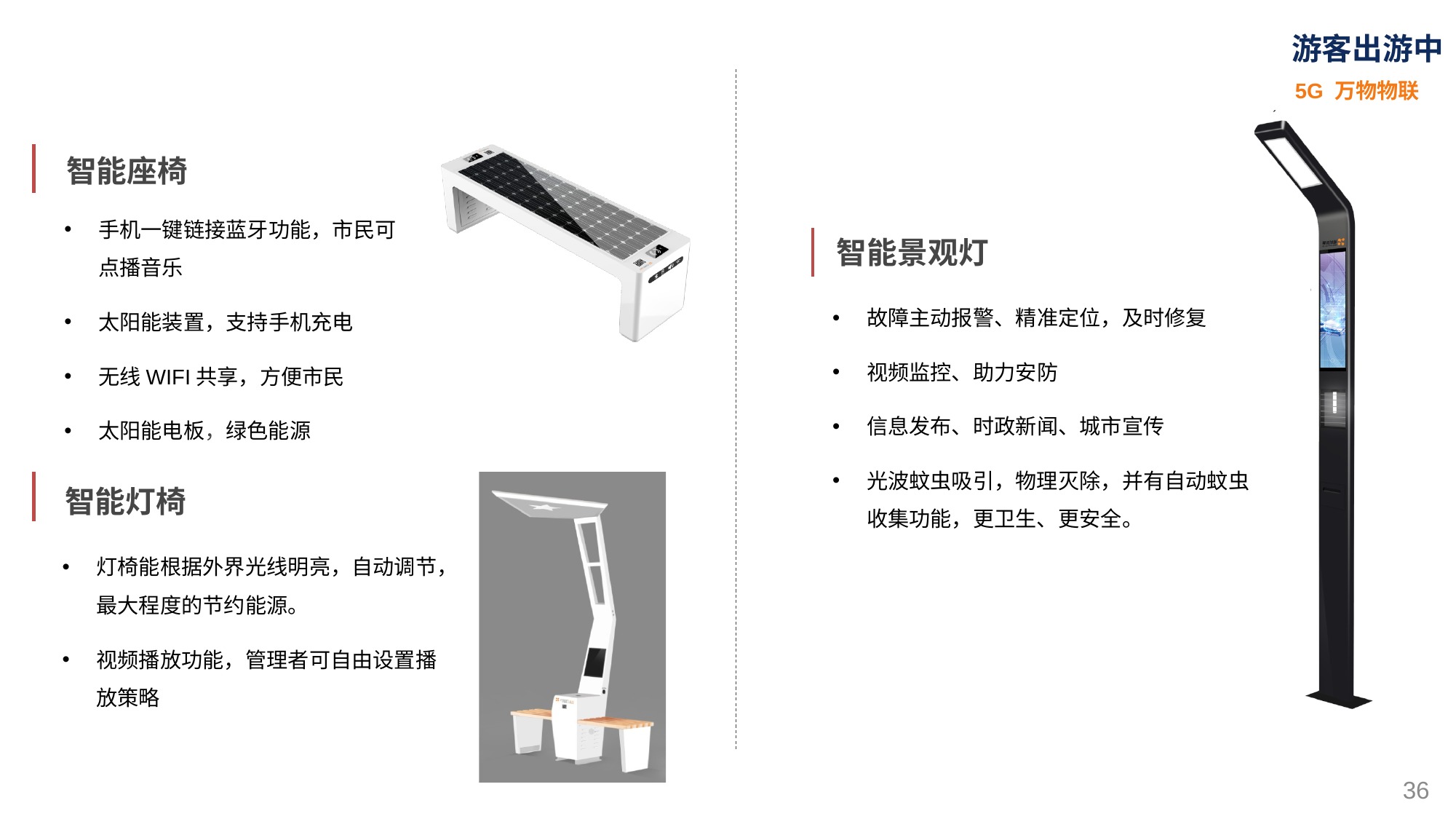

游客出游中

5G 万物物联

智能座椅
手机一键链接蓝牙功能，市民可点播音乐
太阳能装置，支持手机充电
无线WIFI共享，方便市民
太阳能电板，绿色能源
智能景观灯
故障主动报警、精准定位，及时修复
视频监控、助力安防
信息发布、时政新闻、城市宣传
光波蚊虫吸引，物理灭除，并有自动蚊虫收集功能，更卫生、更安全。

智能灯椅
灯椅能根据外界光线明亮，自动调节，最大程度的节约能源。
视频播放功能，管理者可自由设置播放策略

36